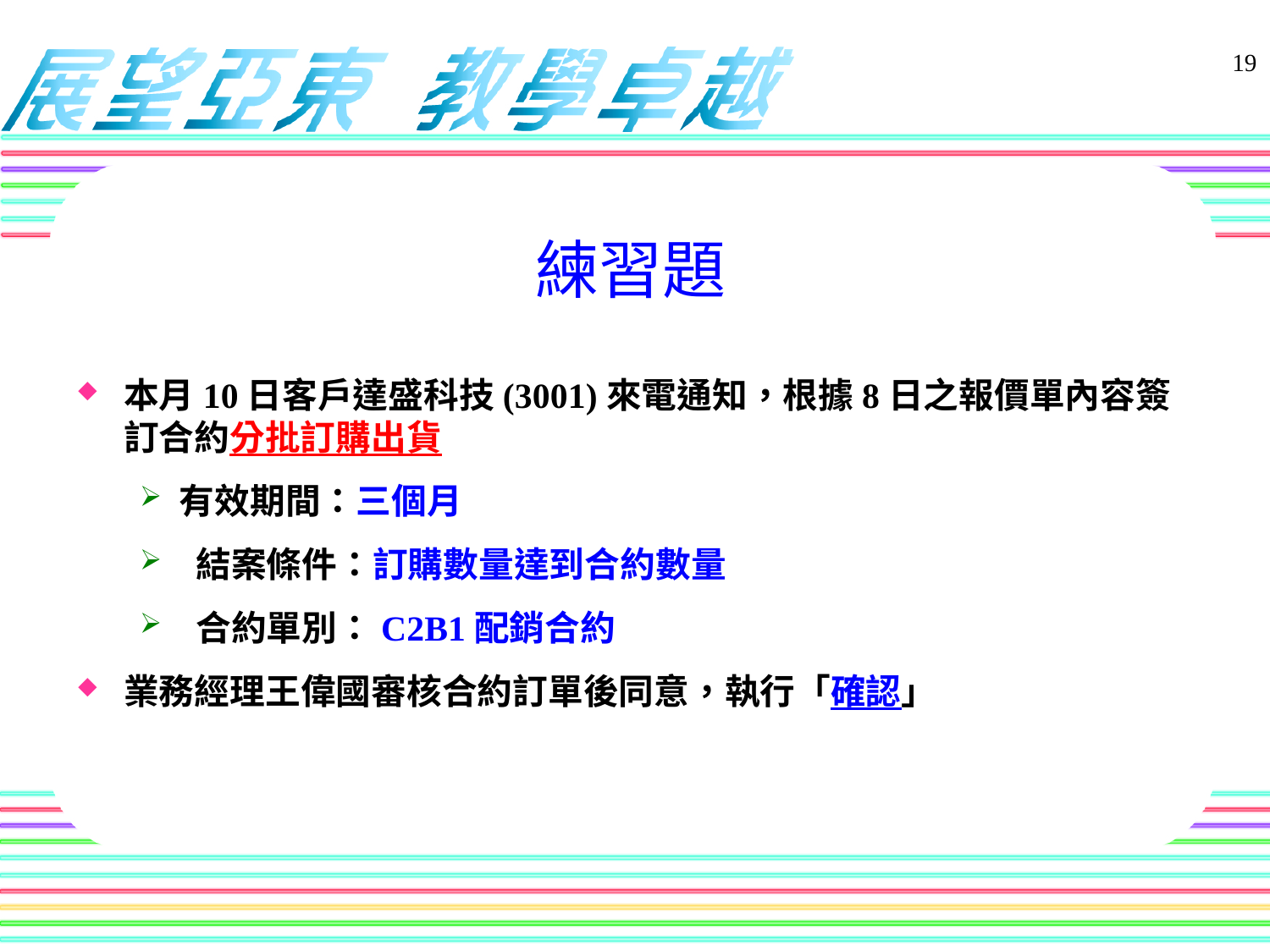

練習題
本月10日客戶達盛科技(3001)來電通知，根據8日之報價單內容簽訂合約分批訂購出貨
有效期間：三個月
 結案條件：訂購數量達到合約數量
 合約單別：C2B1配銷合約
業務經理王偉國審核合約訂單後同意，執行「確認」
19